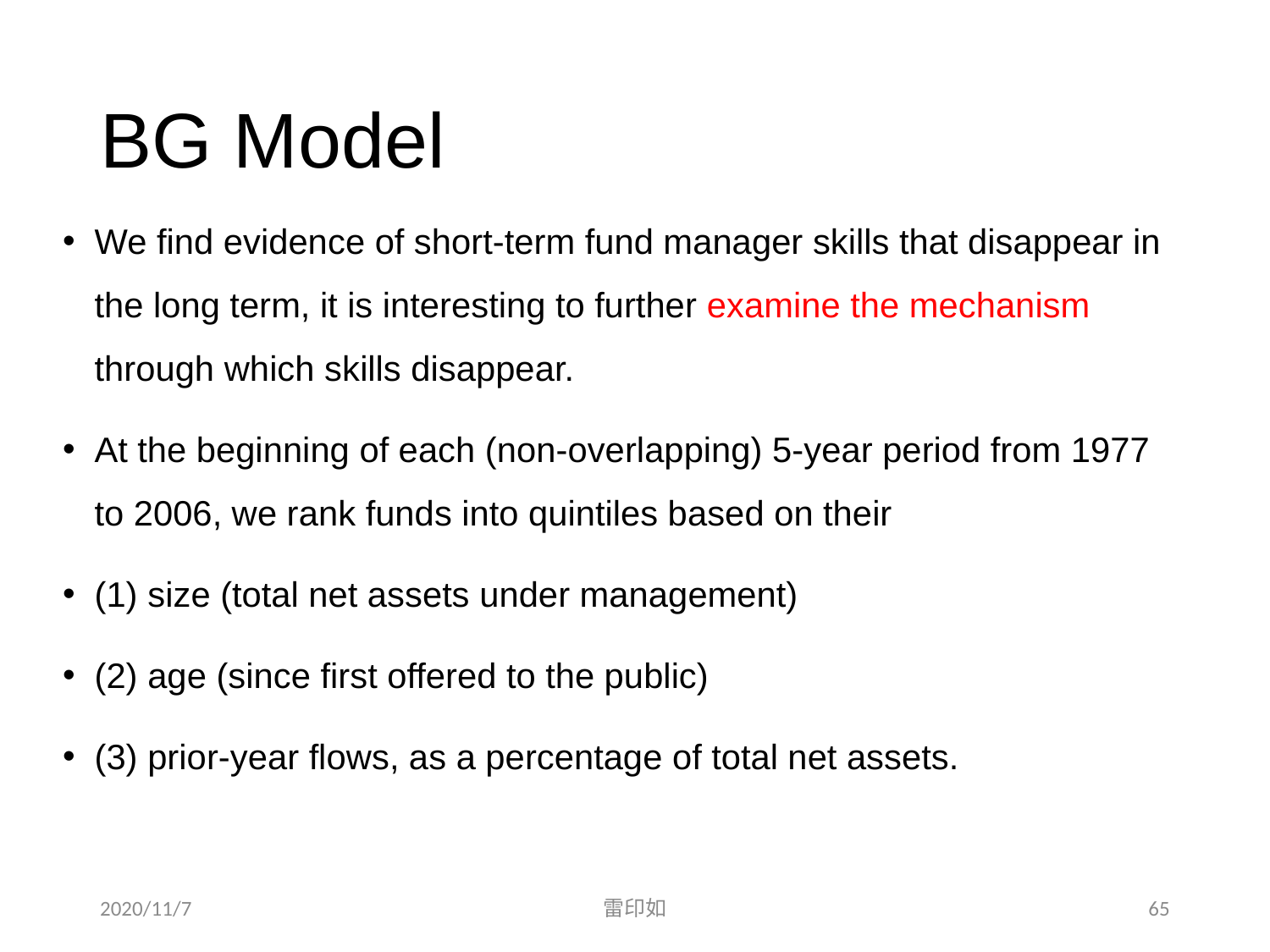

# BG Model
We find evidence of short-term fund manager skills that disappear in the long term, it is interesting to further examine the mechanism through which skills disappear.
At the beginning of each (non-overlapping) 5-year period from 1977 to 2006, we rank funds into quintiles based on their
(1) size (total net assets under management)
(2) age (since first offered to the public)
(3) prior-year flows, as a percentage of total net assets.
2020/11/7
雷印如
65